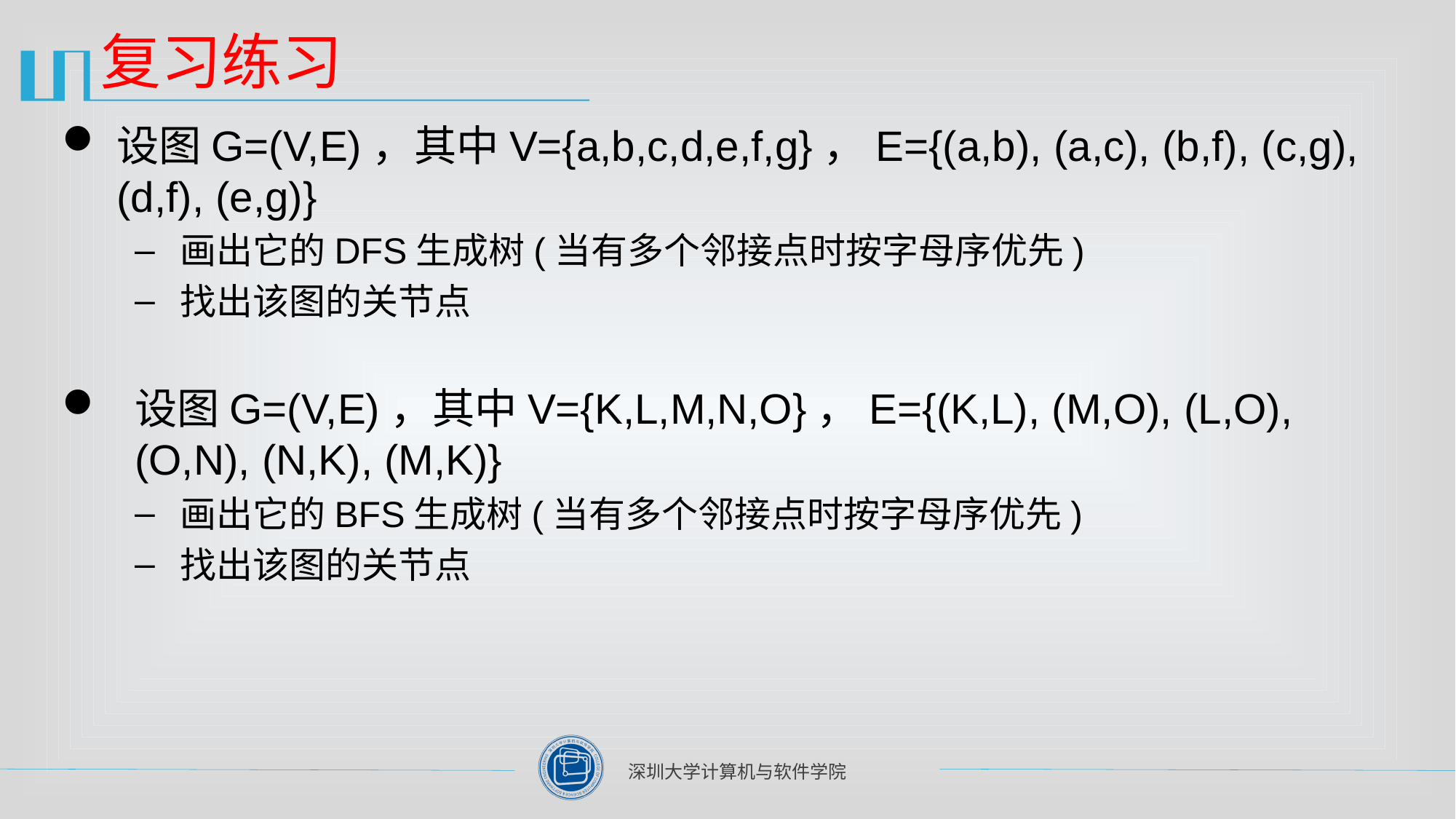

# 复习练习
设图G=(V,E)，其中V={a,b,c,d,e,f,g}，E={(a,b), (a,c), (b,f), (c,g), (d,f), (e,g)}
画出它的DFS生成树(当有多个邻接点时按字母序优先)
找出该图的关节点

设图G=(V,E)，其中V={K,L,M,N,O}，E={(K,L), (M,O), (L,O), (O,N), (N,K), (M,K)}
画出它的BFS生成树(当有多个邻接点时按字母序优先)
找出该图的关节点

90